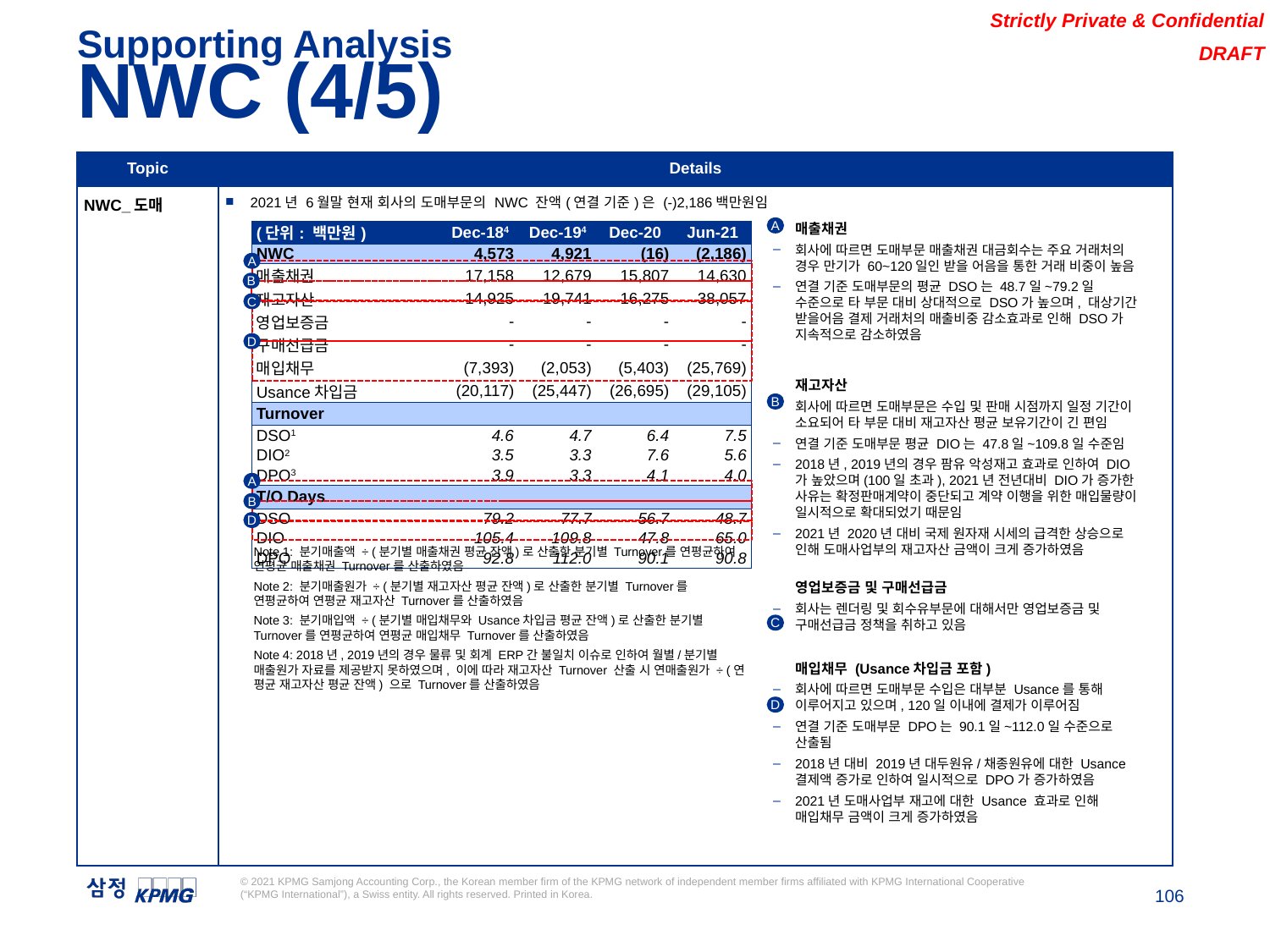

Supporting Analysis
NWC (4/5)
| Topic | Details |
| --- | --- |
| NWC\_도매 | 2021년 6월말 현재 회사의 도매부문의 NWC 잔액(연결 기준)은 (-)2,186백만원임 |
매출채권
회사에 따르면 도매부문 매출채권 대금회수는 주요 거래처의 경우 만기가 60~120일인 받을 어음을 통한 거래 비중이 높음
연결 기준 도매부문의 평균 DSO는 48.7일~79.2일 수준으로 타 부문 대비 상대적으로 DSO가 높으며, 대상기간 받을어음 결제 거래처의 매출비중 감소효과로 인해 DSO가 지속적으로 감소하였음

재고자산
회사에 따르면 도매부문은 수입 및 판매 시점까지 일정 기간이 소요되어 타 부문 대비 재고자산 평균 보유기간이 긴 편임
연결 기준 도매부문 평균 DIO는 47.8일~109.8일 수준임
2018년, 2019년의 경우 팜유 악성재고 효과로 인하여 DIO가 높았으며(100일 초과), 2021년 전년대비 DIO가 증가한 사유는 확정판매계약이 중단되고 계약 이행을 위한 매입물량이 일시적으로 확대되었기 때문임
2021년 2020년 대비 국제 원자재 시세의 급격한 상승으로 인해 도매사업부의 재고자산 금액이 크게 증가하였음

영업보증금 및 구매선급금
회사는 렌더링 및 회수유부문에 대해서만 영업보증금 및 구매선급금 정책을 취하고 있음

매입채무 (Usance차입금 포함)
회사에 따르면 도매부문 수입은 대부분 Usance를 통해 이루어지고 있으며, 120일 이내에 결제가 이루어짐
연결 기준 도매부문 DPO는 90.1일~112.0일 수준으로 산출됨
2018년 대비 2019년 대두원유/채종원유에 대한 Usance 결제액 증가로 인하여 일시적으로 DPO가 증가하였음
2021년 도매사업부 재고에 대한 Usance 효과로 인해 매입채무 금액이 크게 증가하였음
A
| (단위: 백만원) | Dec-184 | Dec-194 | Dec-20 | Jun-21 |
| --- | --- | --- | --- | --- |
| NWC | 4,573 | 4,921 | (16) | (2,186) |
| 매출채권 | 17,158 | 12,679 | 15,807 | 14,630 |
| 재고자산 | 14,925 | 19,741 | 16,275 | 38,057 |
| 영업보증금 | - | - | - | - |
| 구매선급금 | - | - | - | - |
| 매입채무 | (7,393) | (2,053) | (5,403) | (25,769) |
| Usance차입금 | (20,117) | (25,447) | (26,695) | (29,105) |
| Turnover |  |  |  |  |
| DSO1 | 4.6 | 4.7 | 6.4 | 7.5 |
| DIO2 | 3.5 | 3.3 | 7.6 | 5.6 |
| DPO3 | 3.9 | 3.3 | 4.1 | 4.0 |
| T/O Days |  |  |  |  |
| DSO | 79.2 | 77.7 | 56.7 | 48.7 |
| DIO | 105.4 | 109.8 | 47.8 | 65.0 |
| DPO | 92.8 | 112.0 | 90.1 | 90.8 |
A

B

C

D

B
A

B

D

Note 1: 분기매출액 ÷ (분기별 매출채권 평균 잔액)로 산출한 분기별 Turnover를 연평균하여 연평균 매출채권 Turnover를 산출하였음
Note 2: 분기매출원가 ÷ (분기별 재고자산 평균 잔액)로 산출한 분기별 Turnover를 연평균하여 연평균 재고자산 Turnover를 산출하였음
Note 3: 분기매입액 ÷ (분기별 매입채무와 Usance차입금 평균 잔액)로 산출한 분기별 Turnover를 연평균하여 연평균 매입채무 Turnover를 산출하였음
Note 4: 2018년, 2019년의 경우 물류 및 회계 ERP간 불일치 이슈로 인하여 월별/분기별 매출원가 자료를 제공받지 못하였으며, 이에 따라 재고자산 Turnover 산출 시 연매출원가 ÷ (연 평균 재고자산 평균 잔액) 으로 Turnover를 산출하였음
C
D